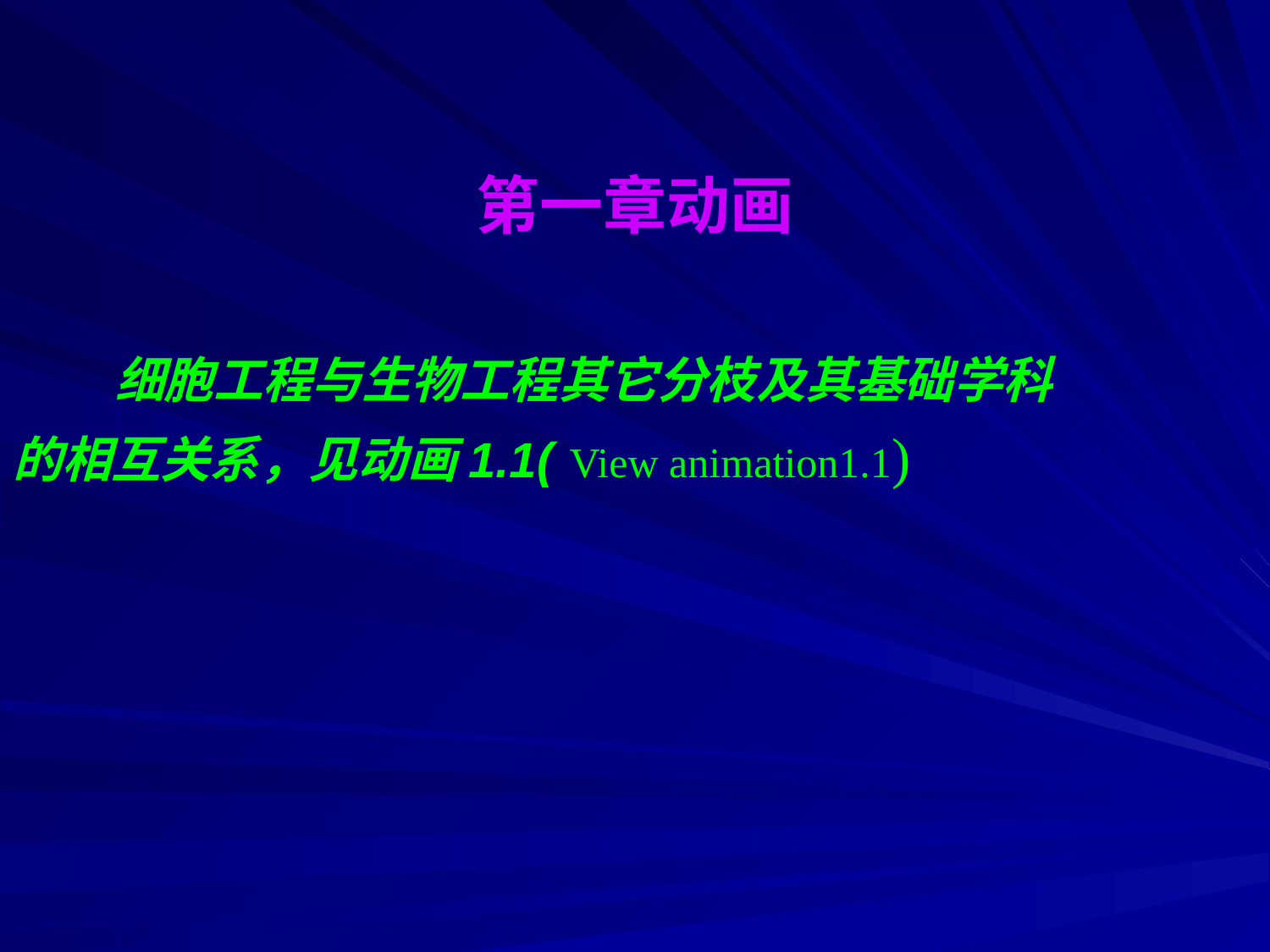

第一章动画

       细胞工程与生物工程其它分枝及其基础学科
的相互关系，见动画1.1( View animation1.1)